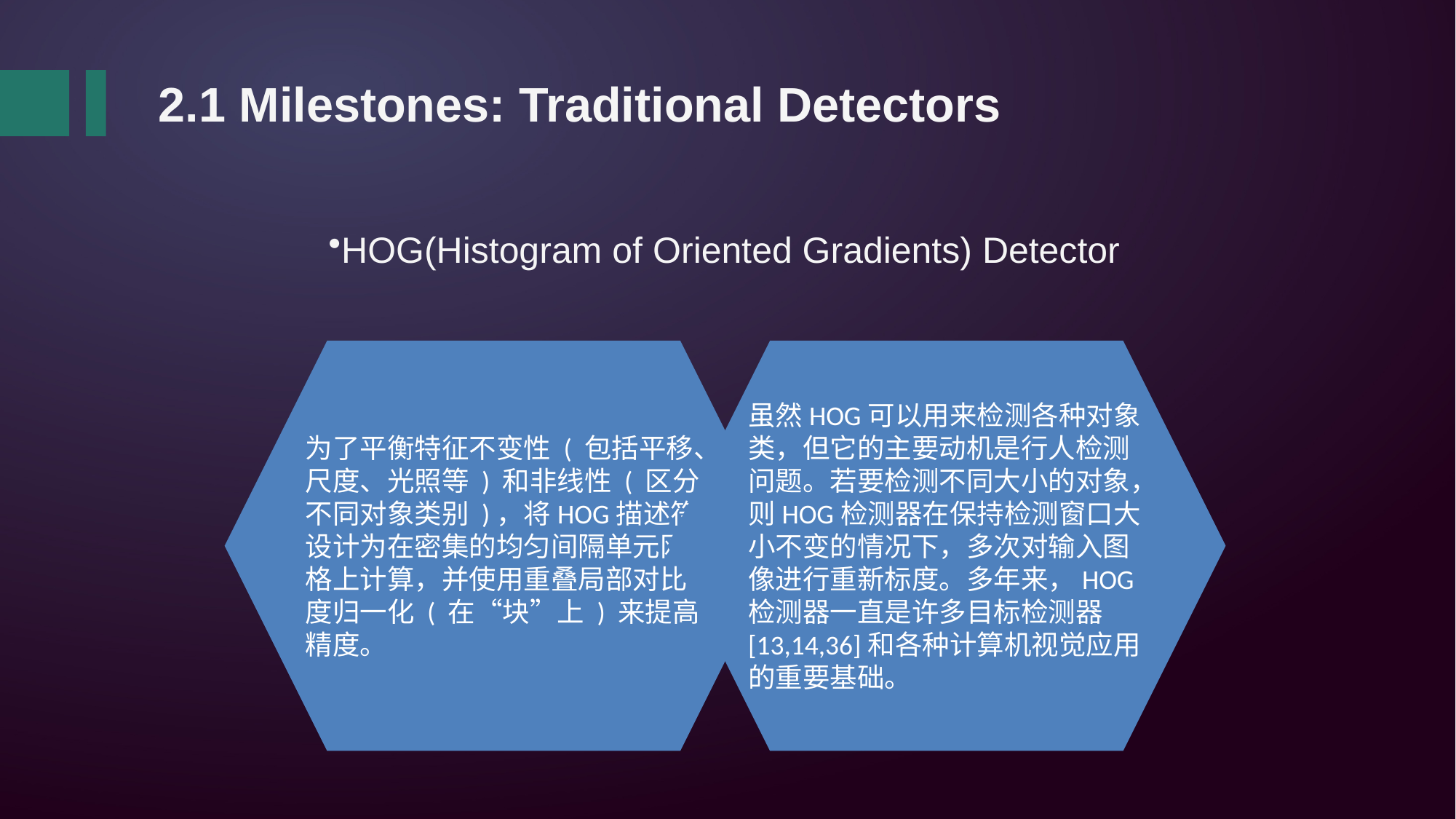

2.1 Milestones: Traditional Detectors

HOG(Histogram of Oriented Gradients) Detector
为了平衡特征不变性 ( 包括平移、尺度、光照等 ) 和非线性 ( 区分不同对象类别 )，将HOG描述符设计为在密集的均匀间隔单元网格上计算，并使用重叠局部对比度归一化 ( 在“块”上 ) 来提高精度。
虽然HOG可以用来检测各种对象类，但它的主要动机是行人检测问题。若要检测不同大小的对象，则HOG检测器在保持检测窗口大小不变的情况下，多次对输入图像进行重新标度。多年来，HOG检测器一直是许多目标检测器[13,14,36]和各种计算机视觉应用的重要基础。